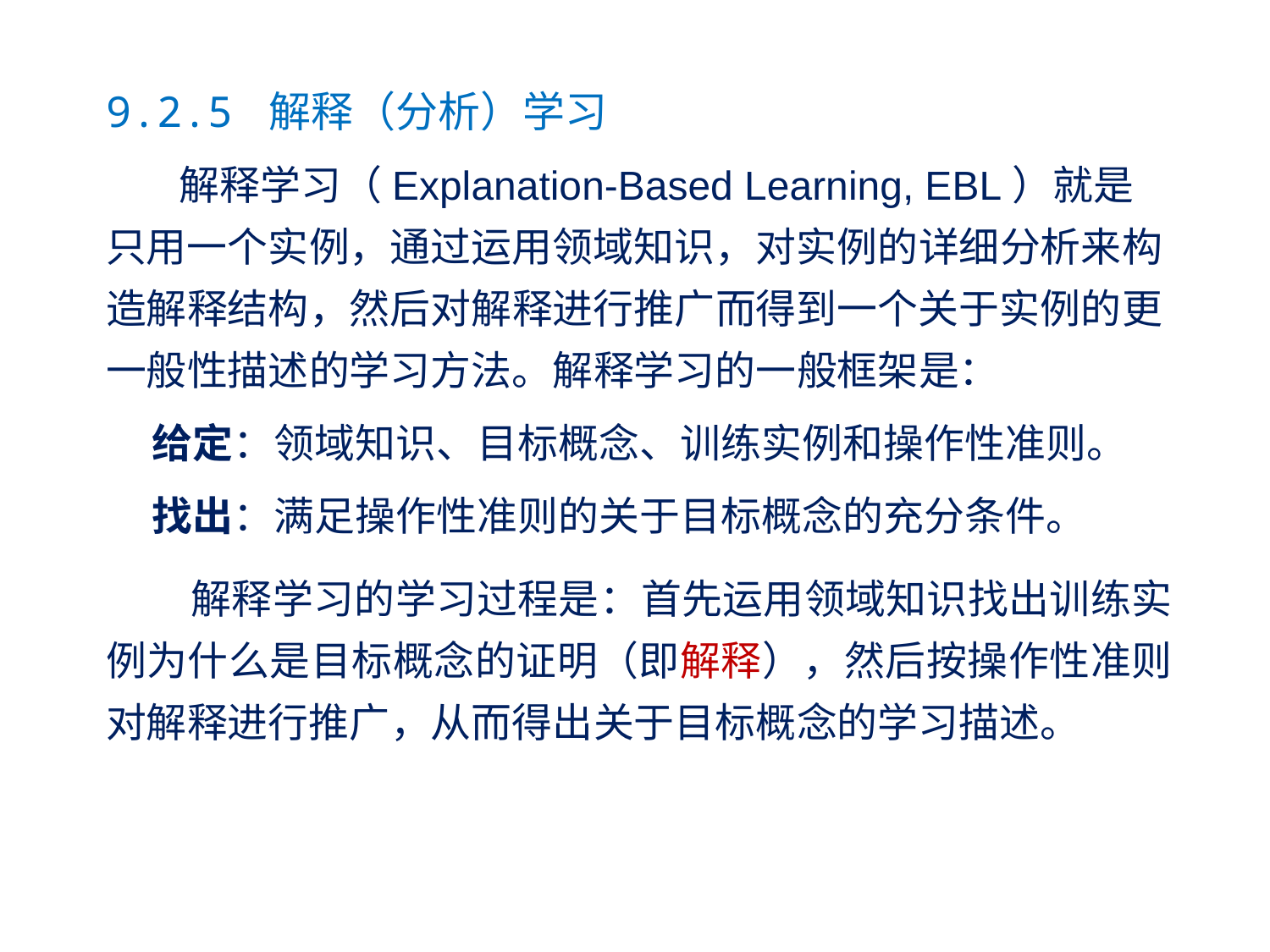

9.2.5 解释（分析）学习
       解释学习（Explanation-Based Learning, EBL）就是只用一个实例，通过运用领域知识，对实例的详细分析来构造解释结构，然后对解释进行推广而得到一个关于实例的更一般性描述的学习方法。解释学习的一般框架是：
    给定：领域知识、目标概念、训练实例和操作性准则。
    找出：满足操作性准则的关于目标概念的充分条件。
        解释学习的学习过程是：首先运用领域知识找出训练实例为什么是目标概念的证明（即解释），然后按操作性准则对解释进行推广，从而得出关于目标概念的学习描述。